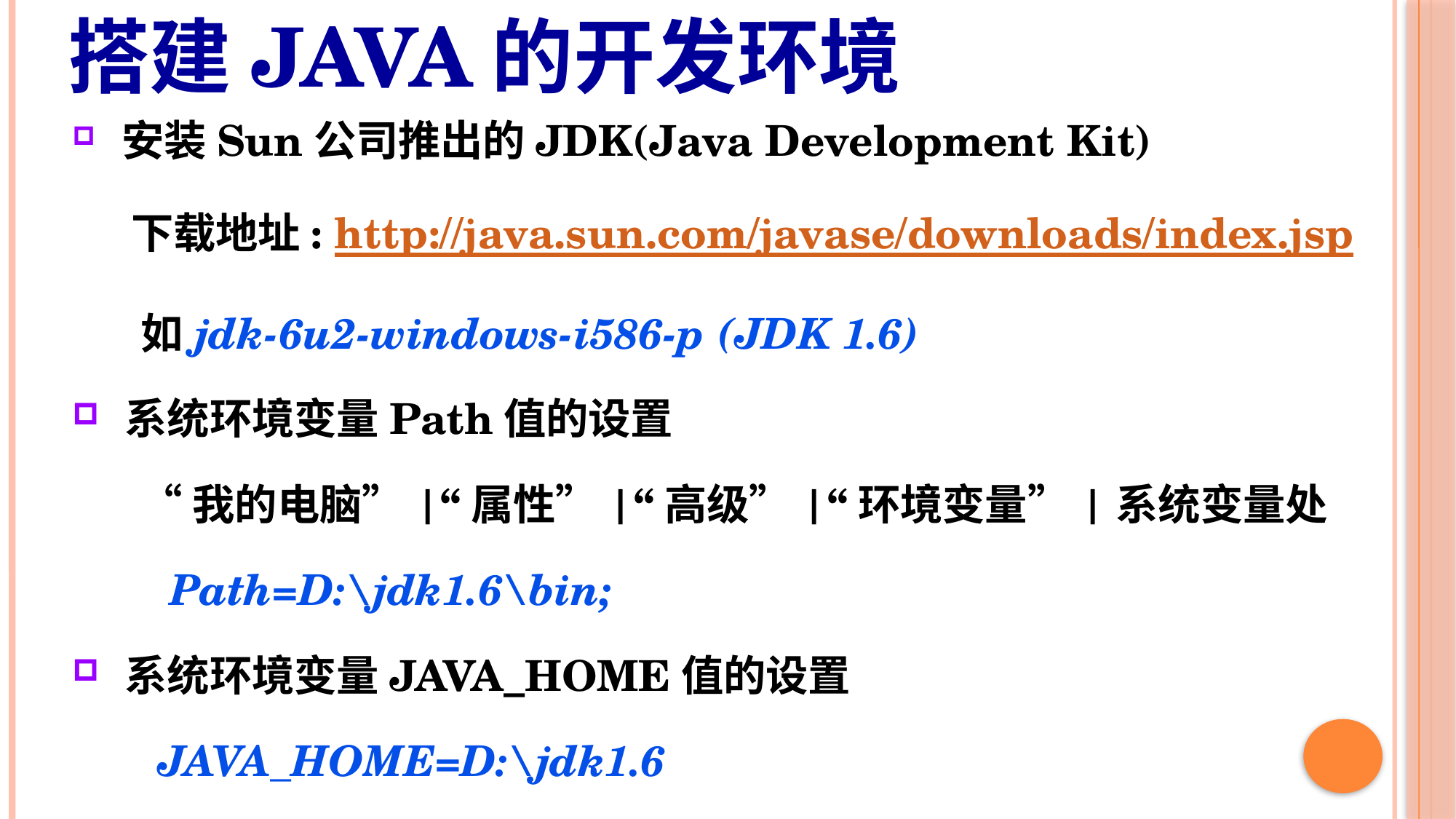

# 搭建Java的开发环境
 安装Sun公司推出的JDK(Java Development Kit)
     下载地址: http://java.sun.com/javase/downloads/index.jsp
      如jdk-6u2-windows-i586-p (JDK 1.6)
 系统环境变量Path值的设置
       “我的电脑”|“属性”|“高级”|“环境变量”|系统变量处
        Path=D:\jdk1.6\bin;
 系统环境变量JAVA_HOME值的设置
       JAVA_HOME=D:\jdk1.6
24